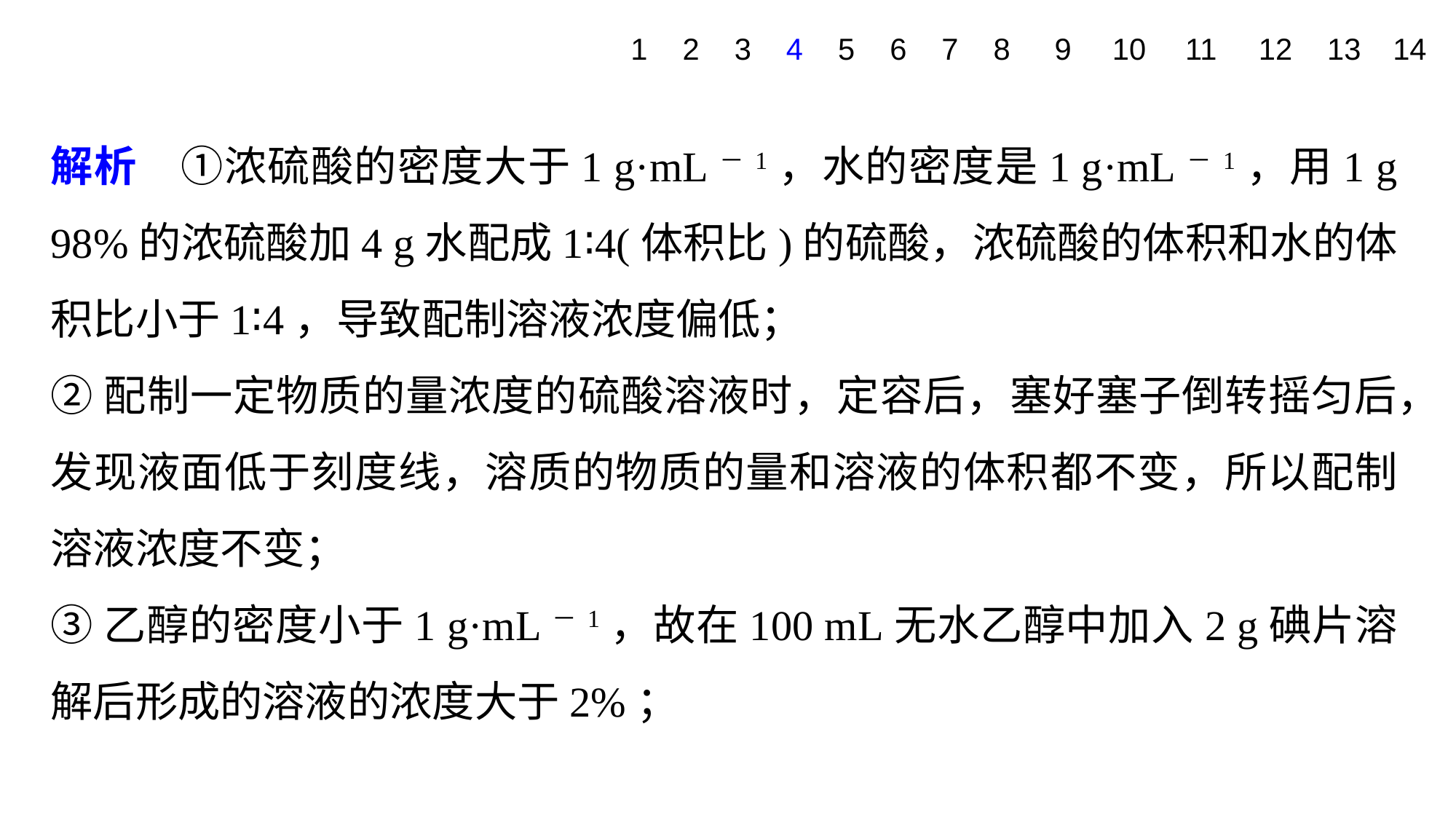

1
2
3
4
5
6
7
8
9
10
11
12
13
14
解析　①浓硫酸的密度大于1 g·mL－1，水的密度是1 g·mL－1，用1 g 98%的浓硫酸加4 g水配成1∶4(体积比)的硫酸，浓硫酸的体积和水的体积比小于1∶4，导致配制溶液浓度偏低；
②配制一定物质的量浓度的硫酸溶液时，定容后，塞好塞子倒转摇匀后，发现液面低于刻度线，溶质的物质的量和溶液的体积都不变，所以配制溶液浓度不变；
③乙醇的密度小于1 g·mL－1，故在100 mL无水乙醇中加入2 g碘片溶解后形成的溶液的浓度大于2%；